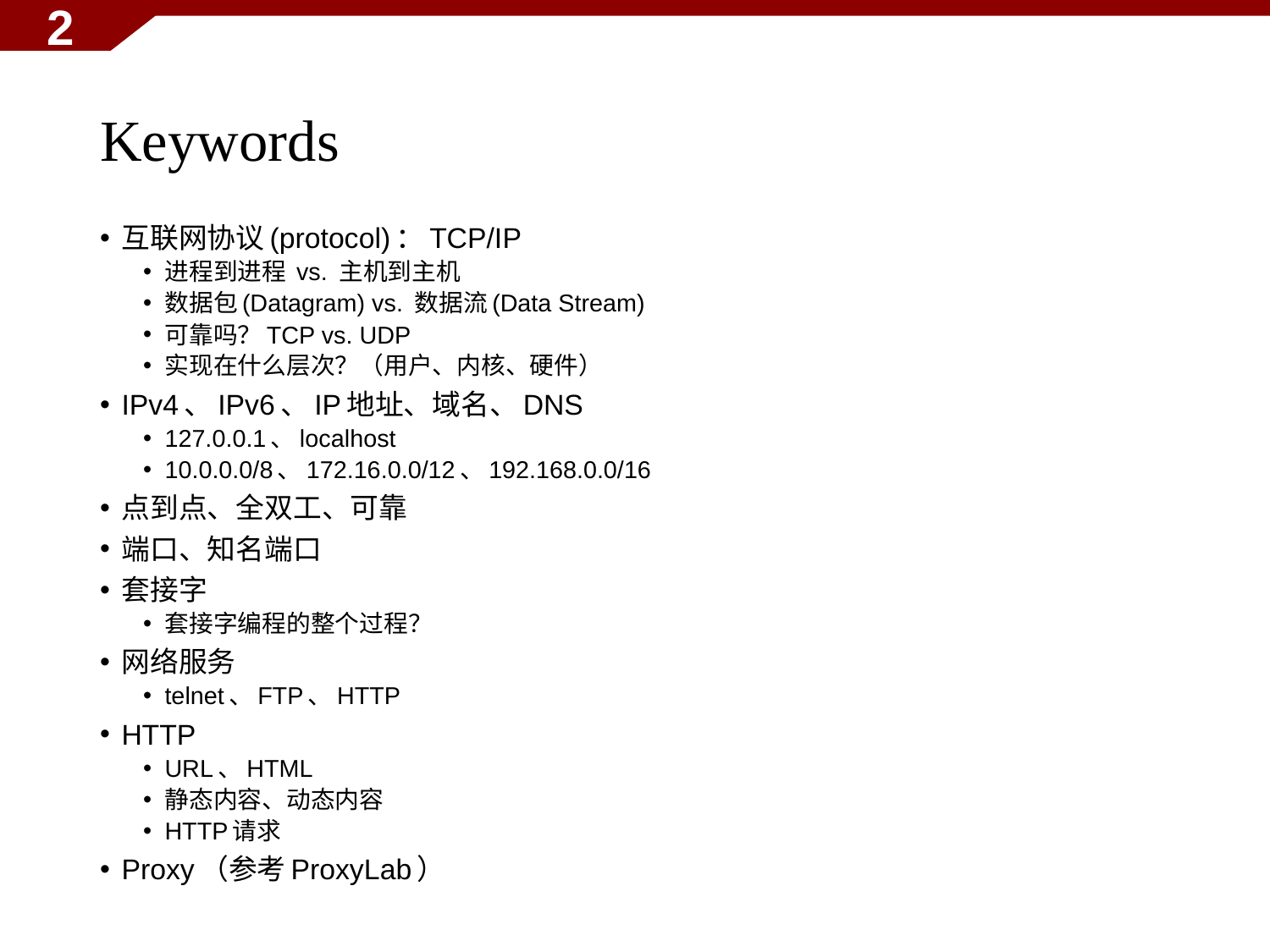

2
# Keywords
互联网协议(protocol)：TCP/IP
进程到进程 vs. 主机到主机
数据包(Datagram) vs. 数据流(Data Stream)
可靠吗？TCP vs. UDP
实现在什么层次？（用户、内核、硬件）
IPv4、IPv6、IP地址、域名、DNS
127.0.0.1、localhost
10.0.0.0/8、172.16.0.0/12、192.168.0.0/16
点到点、全双工、可靠
端口、知名端口
套接字
套接字编程的整个过程？
网络服务
telnet、FTP、HTTP
HTTP
URL、HTML
静态内容、动态内容
HTTP请求
Proxy（参考ProxyLab）